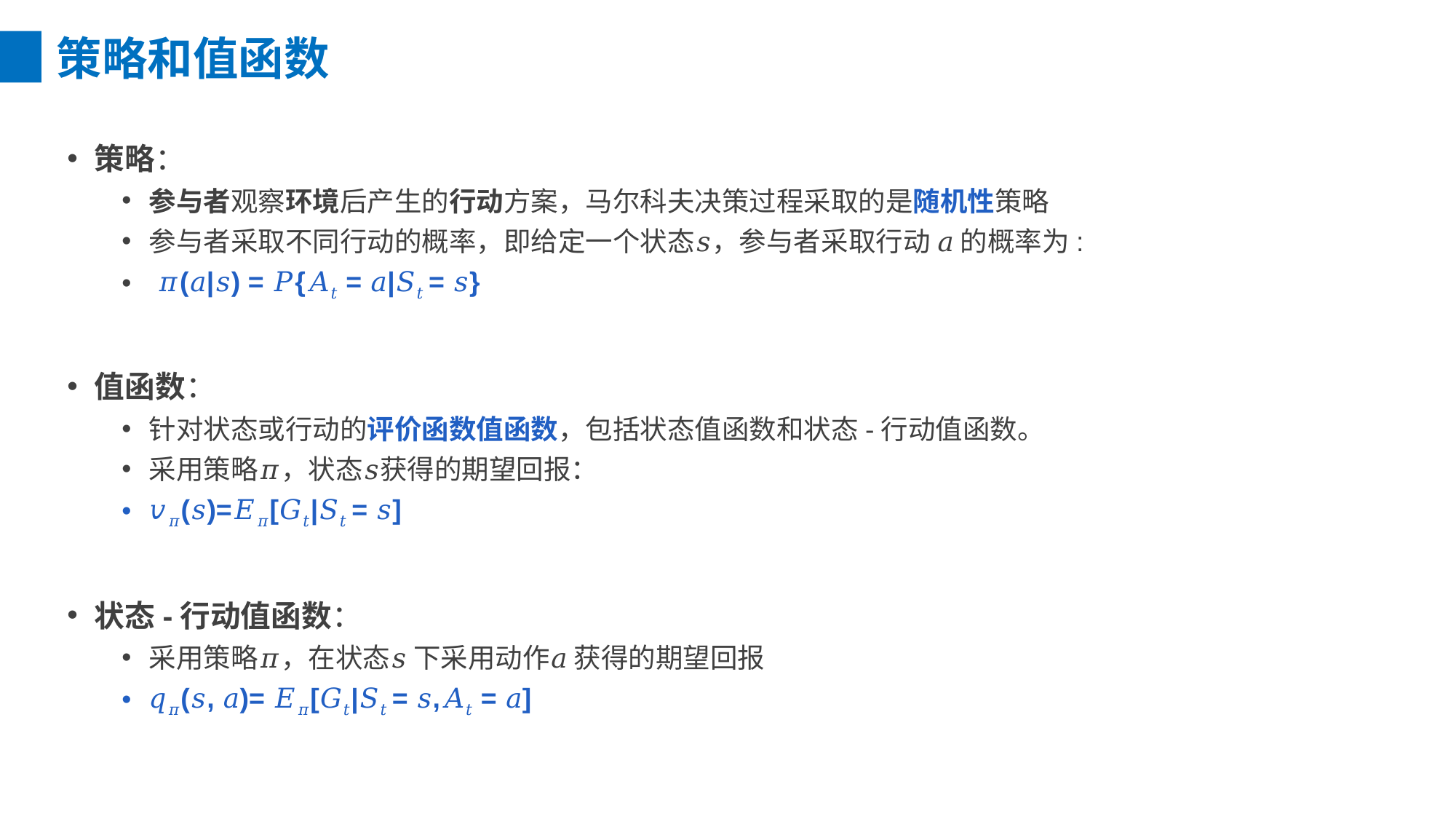

策略和值函数

策略：
参与者观察环境后产生的行动方案，马尔科夫决策过程采取的是随机性策略
参与者采取不同行动的概率，即给定一个状态𝑠，参与者采取行动 𝑎 的概率为:
 𝜋(𝑎|𝑠) = 𝑃{𝐴𝑡 = 𝑎|𝑆𝑡 = 𝑠}

值函数：
针对状态或行动的评价函数值函数，包括状态值函数和状态-行动值函数。
采用策略𝜋，状态𝑠获得的期望回报：
𝑣𝜋(𝑠)=𝐸𝜋[𝐺𝑡|𝑆𝑡 = 𝑠]

状态-行动值函数：
采用策略𝜋，在状态𝑠 下采用动作𝑎 获得的期望回报
𝑞𝜋(𝑠, 𝑎)= 𝐸𝜋[𝐺𝑡|𝑆𝑡 = 𝑠,𝐴𝑡 = 𝑎]